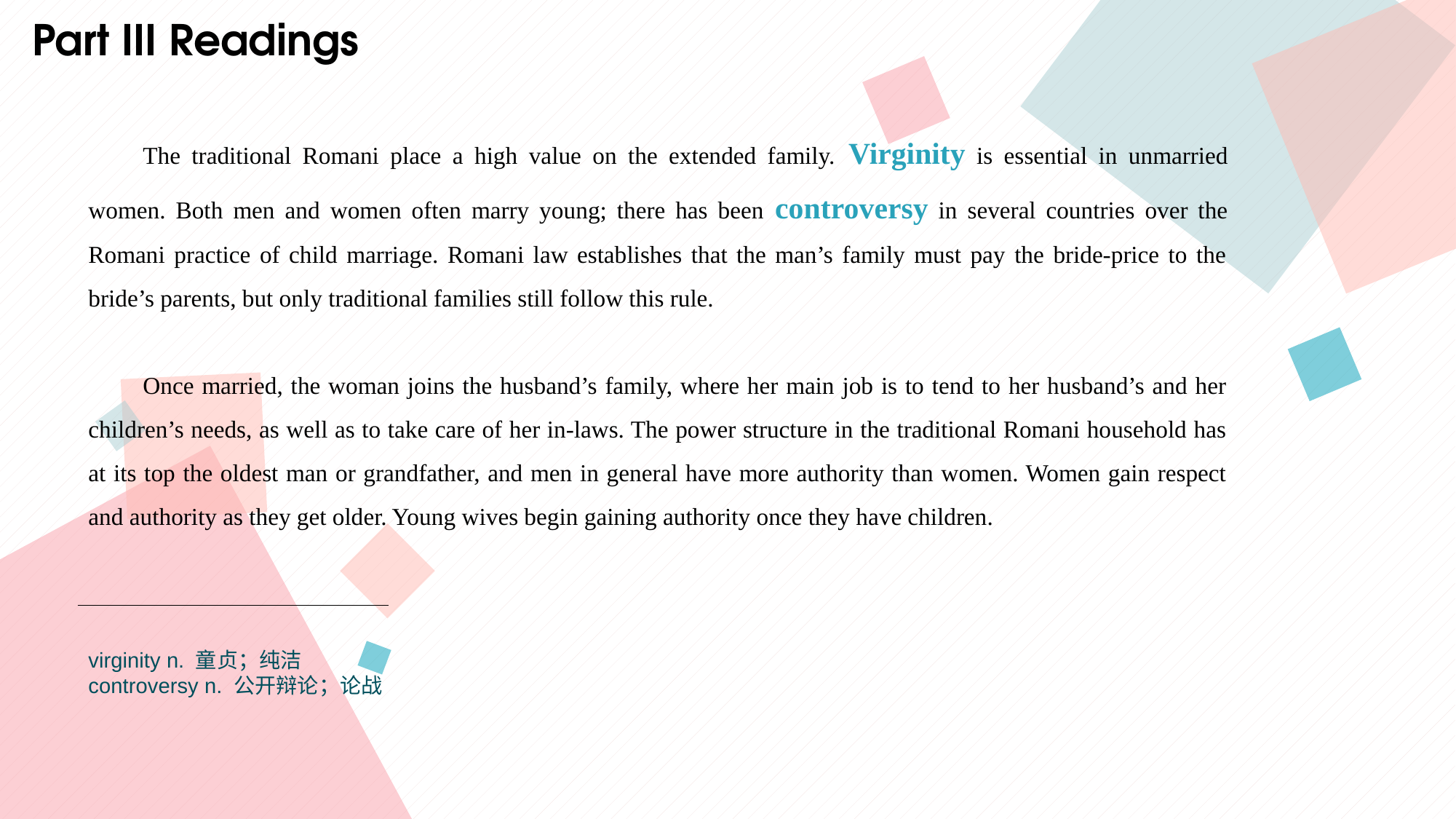

Part III Readings
The traditional Romani place a high value on the extended family. Virginity is essential in unmarried women. Both men and women often marry young; there has been controversy in several countries over the Romani practice of child marriage. Romani law establishes that the man’s family must pay the bride-price to the bride’s parents, but only traditional families still follow this rule.

Once married, the woman joins the husband’s family, where her main job is to tend to her husband’s and her children’s needs, as well as to take care of her in-laws. The power structure in the traditional Romani household has at its top the oldest man or grandfather, and men in general have more authority than women. Women gain respect and authority as they get older. Young wives begin gaining authority once they have children.
virginity n. 童贞；纯洁
controversy n. 公开辩论；论战